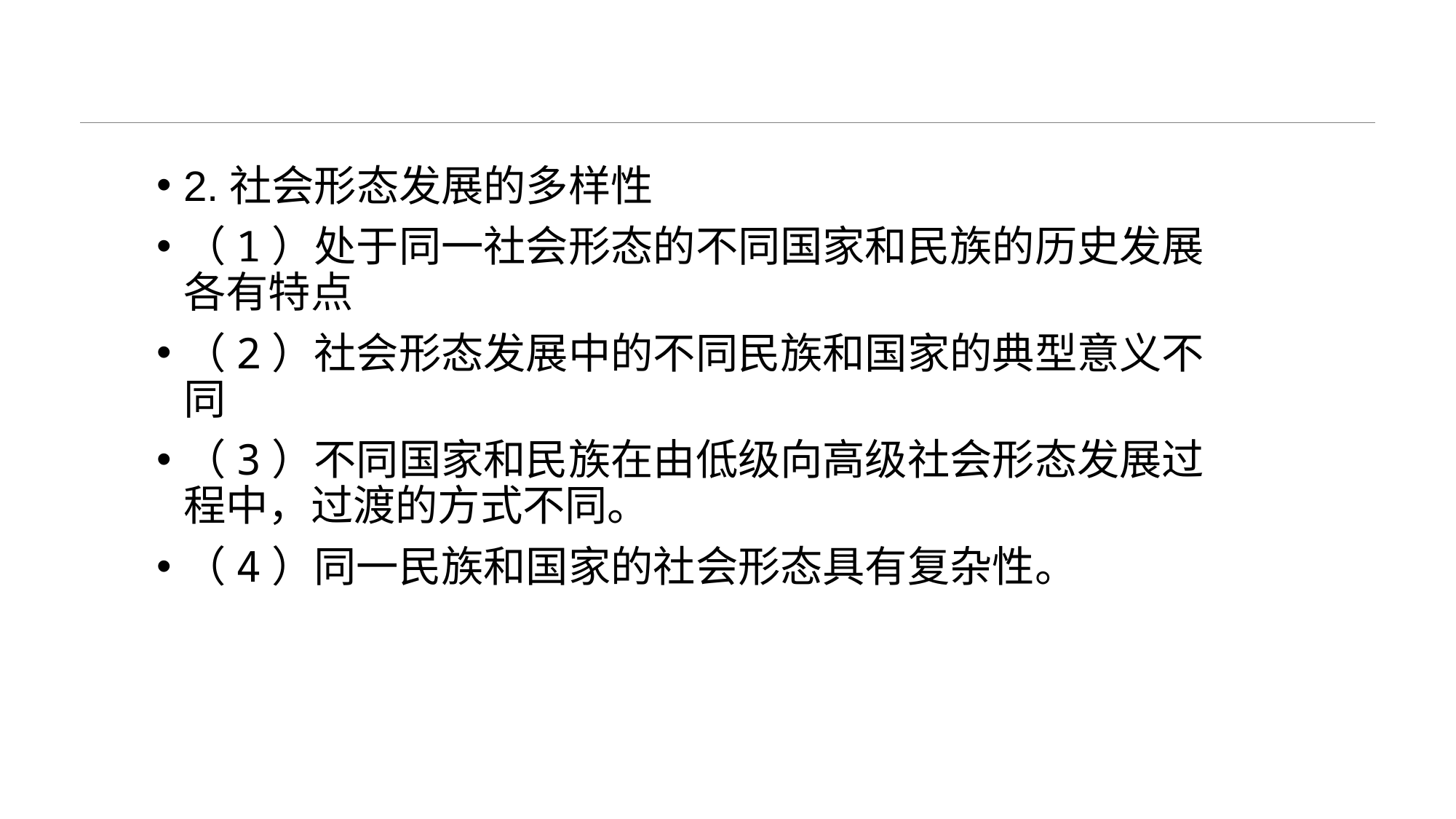

#
2.社会形态发展的多样性
（1）处于同一社会形态的不同国家和民族的历史发展各有特点
（2）社会形态发展中的不同民族和国家的典型意义不同
（3）不同国家和民族在由低级向高级社会形态发展过程中，过渡的方式不同。
（4）同一民族和国家的社会形态具有复杂性。